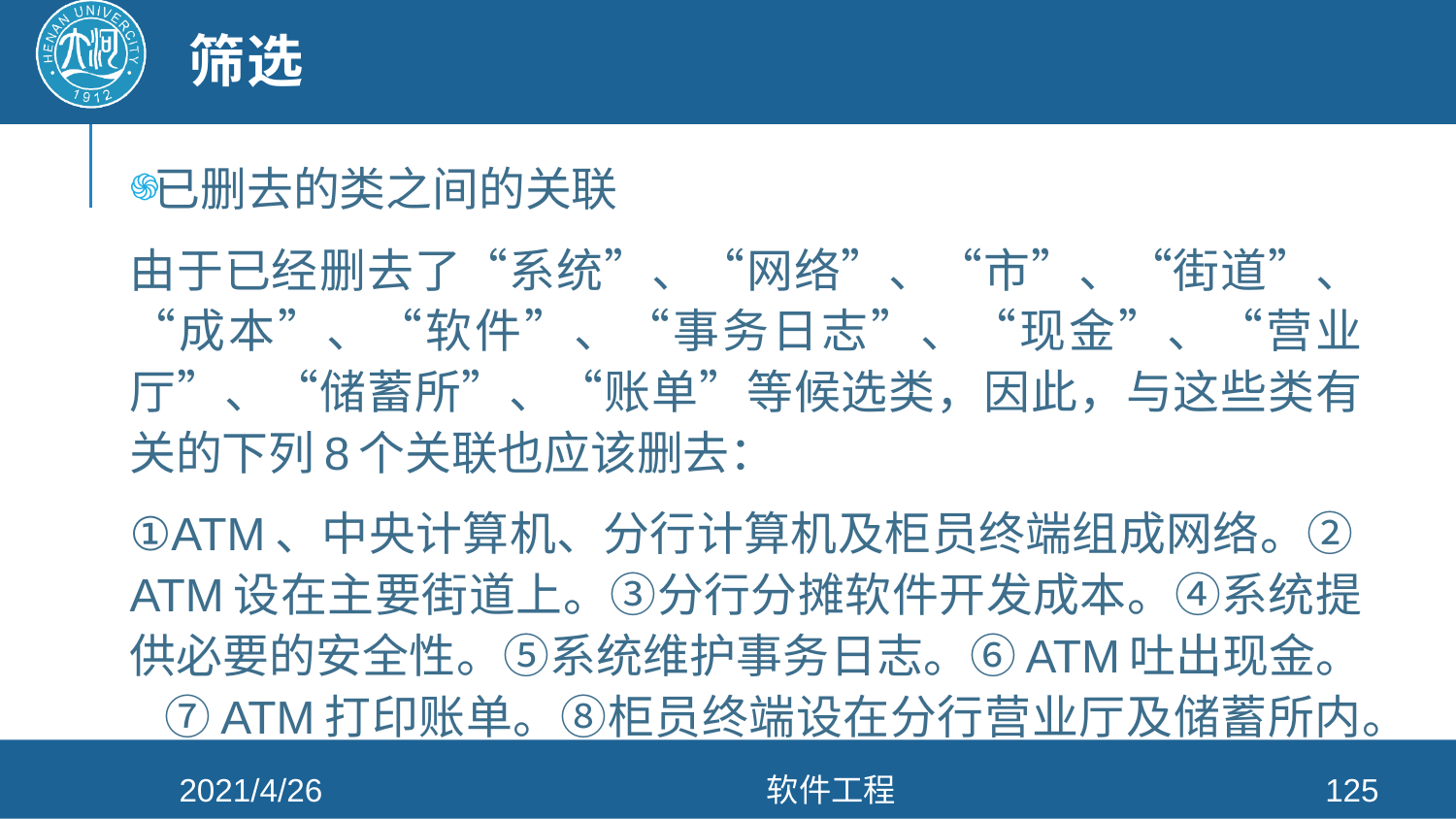

# 筛选
已删去的类之间的关联
由于已经删去了“系统”、“网络”、“市”、“街道”、“成本”、“软件”、“事务日志”、“现金”、“营业厅”、“储蓄所”、“账单”等候选类，因此，与这些类有关的下列8个关联也应该删去：
①ATM、中央计算机、分行计算机及柜员终端组成网络。②ATM设在主要街道上。③分行分摊软件开发成本。④系统提供必要的安全性。⑤系统维护事务日志。⑥ATM吐出现金。    ⑦ATM打印账单。⑧柜员终端设在分行营业厅及储蓄所内。
2021/4/26
软件工程
125